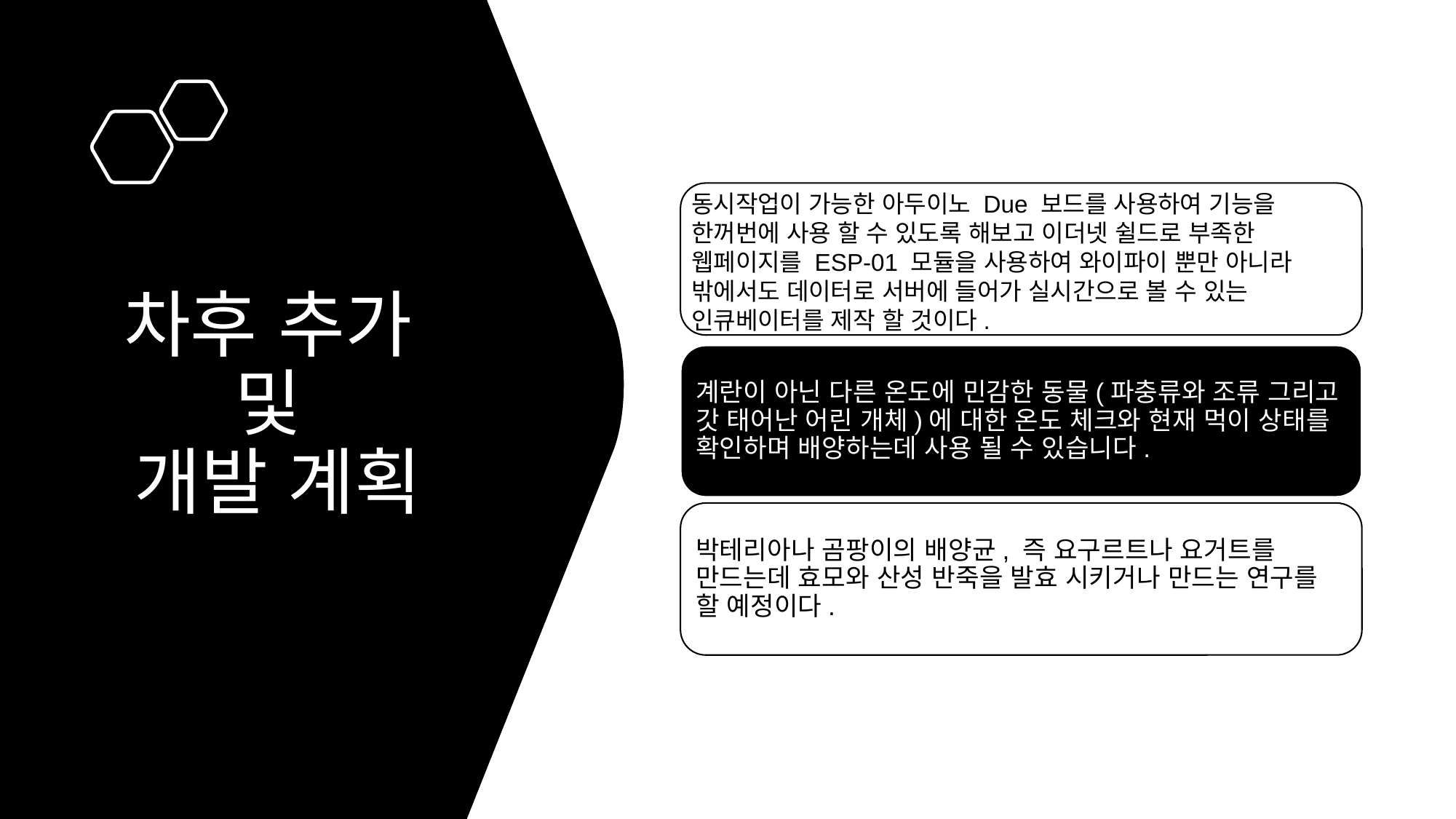

동시작업이 가능한 아두이노 Due 보드를 사용하여 기능을 한꺼번에 사용 할 수 있도록 해보고 이더넷 쉴드로 부족한 웹페이지를 ESP-01 모듈을 사용하여 와이파이 뿐만 아니라 밖에서도 데이터로 서버에 들어가 실시간으로 볼 수 있는 인큐베이터를 제작 할 것이다.
# 차후 추가 및 개발 계획

계란이 아닌 다른 온도에 민감한 동물(파충류와 조류 그리고 갓 태어난 어린 개체)에 대한 온도 체크와 현재 먹이 상태를 확인하며 배양하는데 사용 될 수 있습니다.

박테리아나 곰팡이의 배양균, 즉 요구르트나 요거트를 만드는데 효모와 산성 반죽을 발효 시키거나 만드는 연구를 할 예정이다.